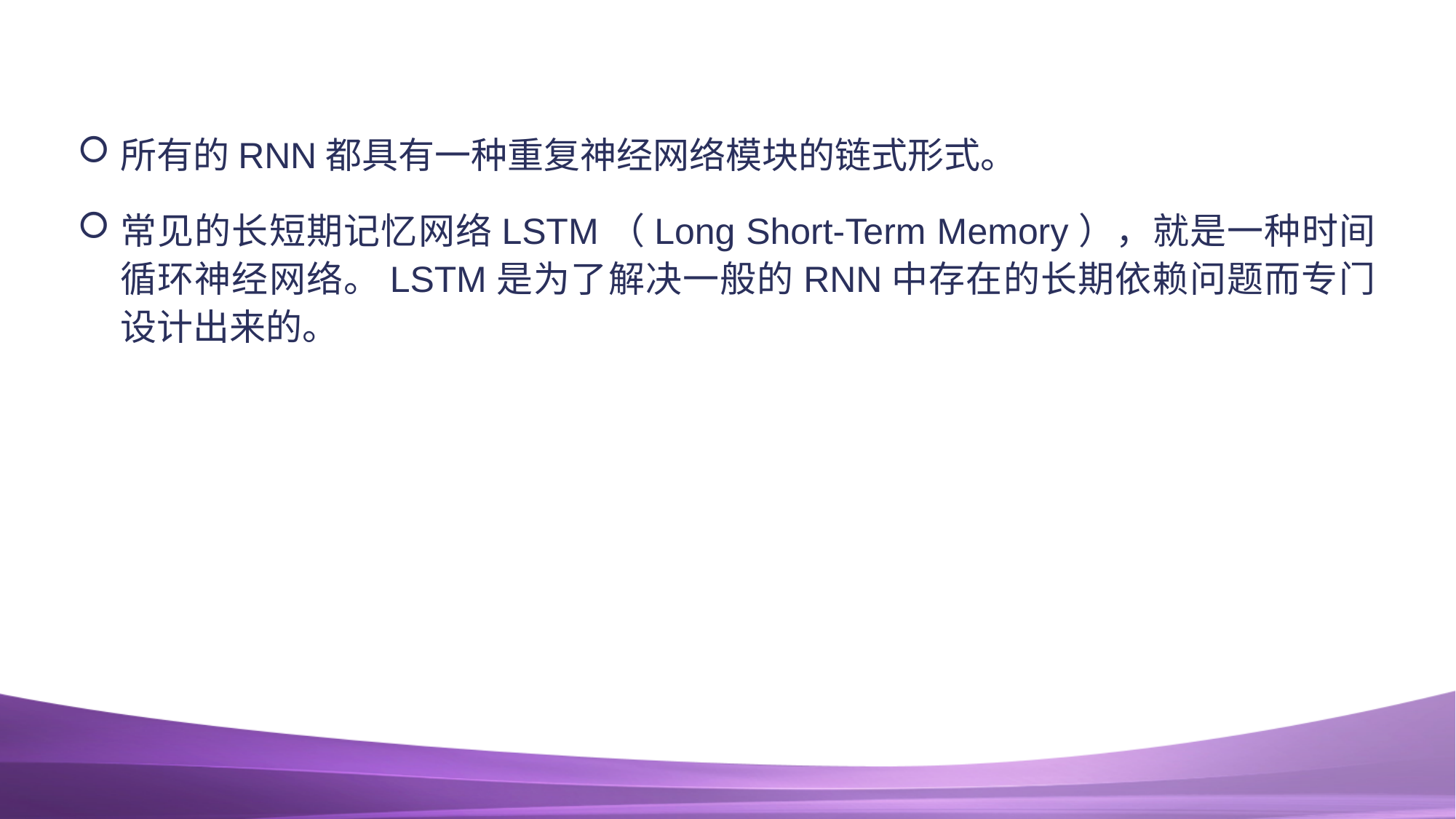

#
所有的RNN都具有一种重复神经网络模块的链式形式。
常见的长短期记忆网络LSTM（Long Short-Term Memory），就是一种时间循环神经网络。LSTM是为了解决一般的RNN中存在的长期依赖问题而专门设计出来的。